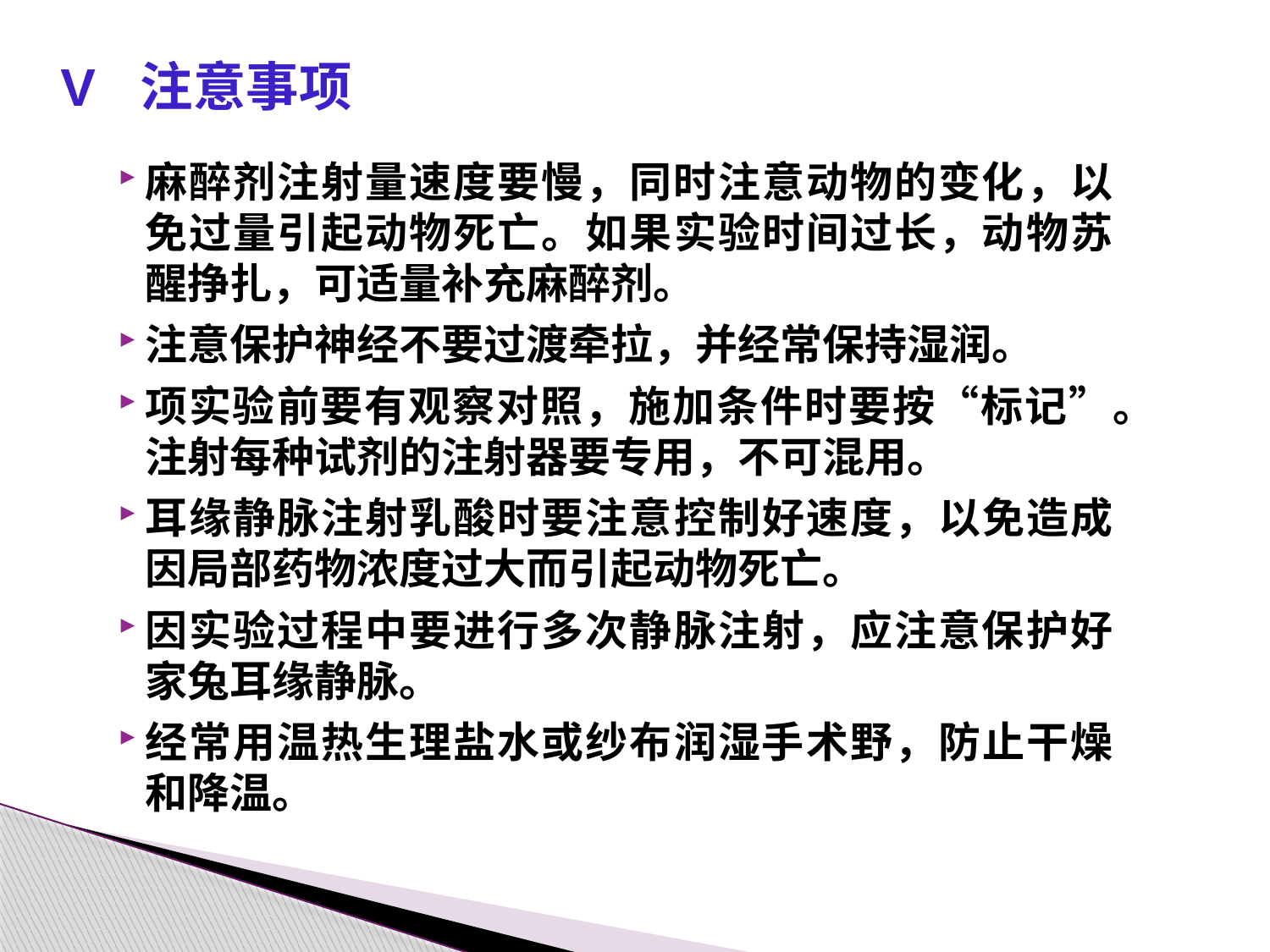

V 注意事项
麻醉剂注射量速度要慢，同时注意动物的变化，以免过量引起动物死亡。如果实验时间过长，动物苏醒挣扎，可适量补充麻醉剂。
注意保护神经不要过渡牵拉，并经常保持湿润。
项实验前要有观察对照，施加条件时要按“标记”。注射每种试剂的注射器要专用，不可混用。
耳缘静脉注射乳酸时要注意控制好速度，以免造成因局部药物浓度过大而引起动物死亡。
因实验过程中要进行多次静脉注射，应注意保护好家兔耳缘静脉。
经常用温热生理盐水或纱布润湿手术野，防止干燥和降温。